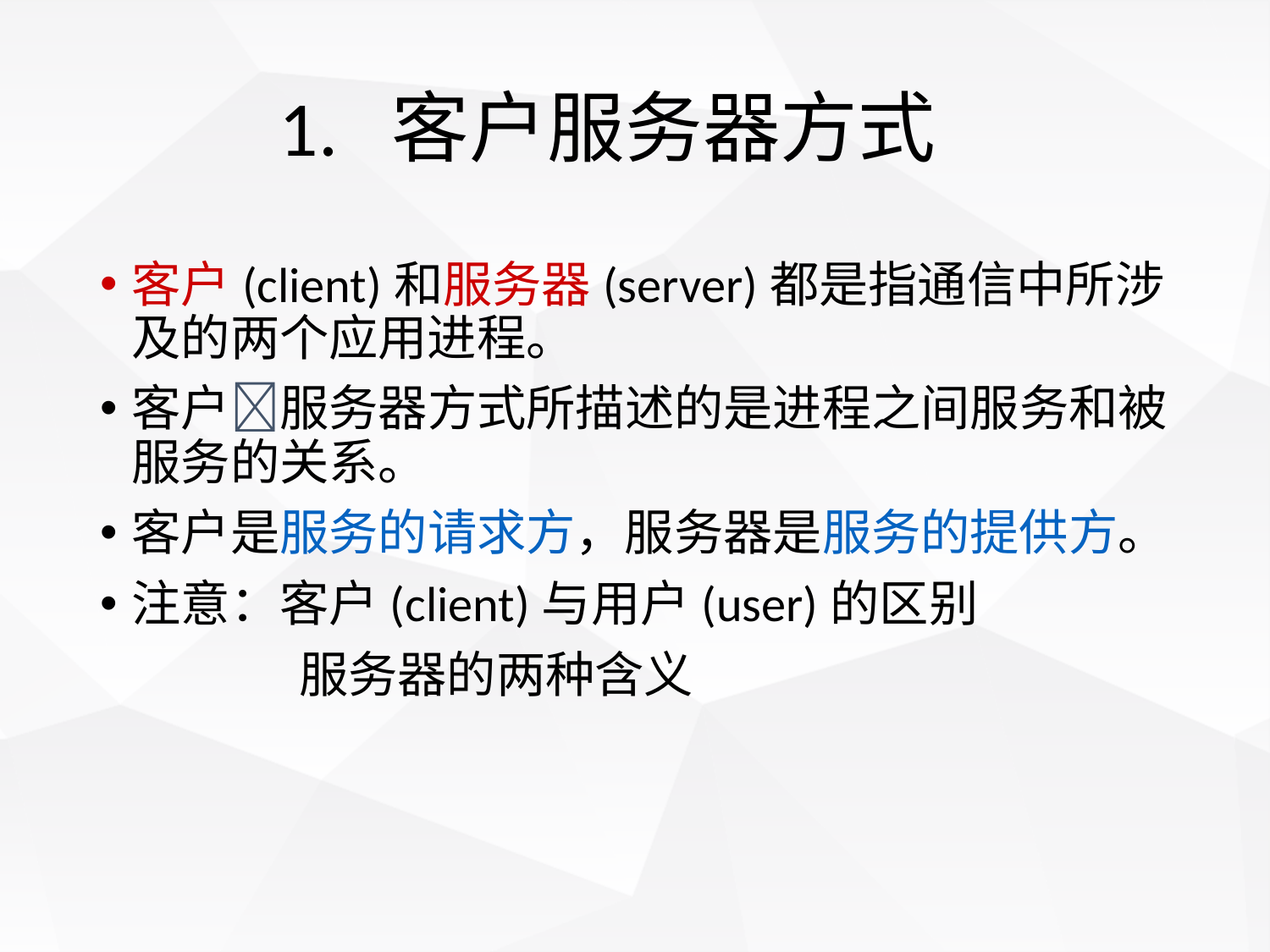

# 1.  客户服务器方式
客户(client)和服务器(server)都是指通信中所涉及的两个应用进程。
客户−服务器方式所描述的是进程之间服务和被服务的关系。
客户是服务的请求方，服务器是服务的提供方。
注意：客户(client)与用户(user)的区别
                 服务器的两种含义